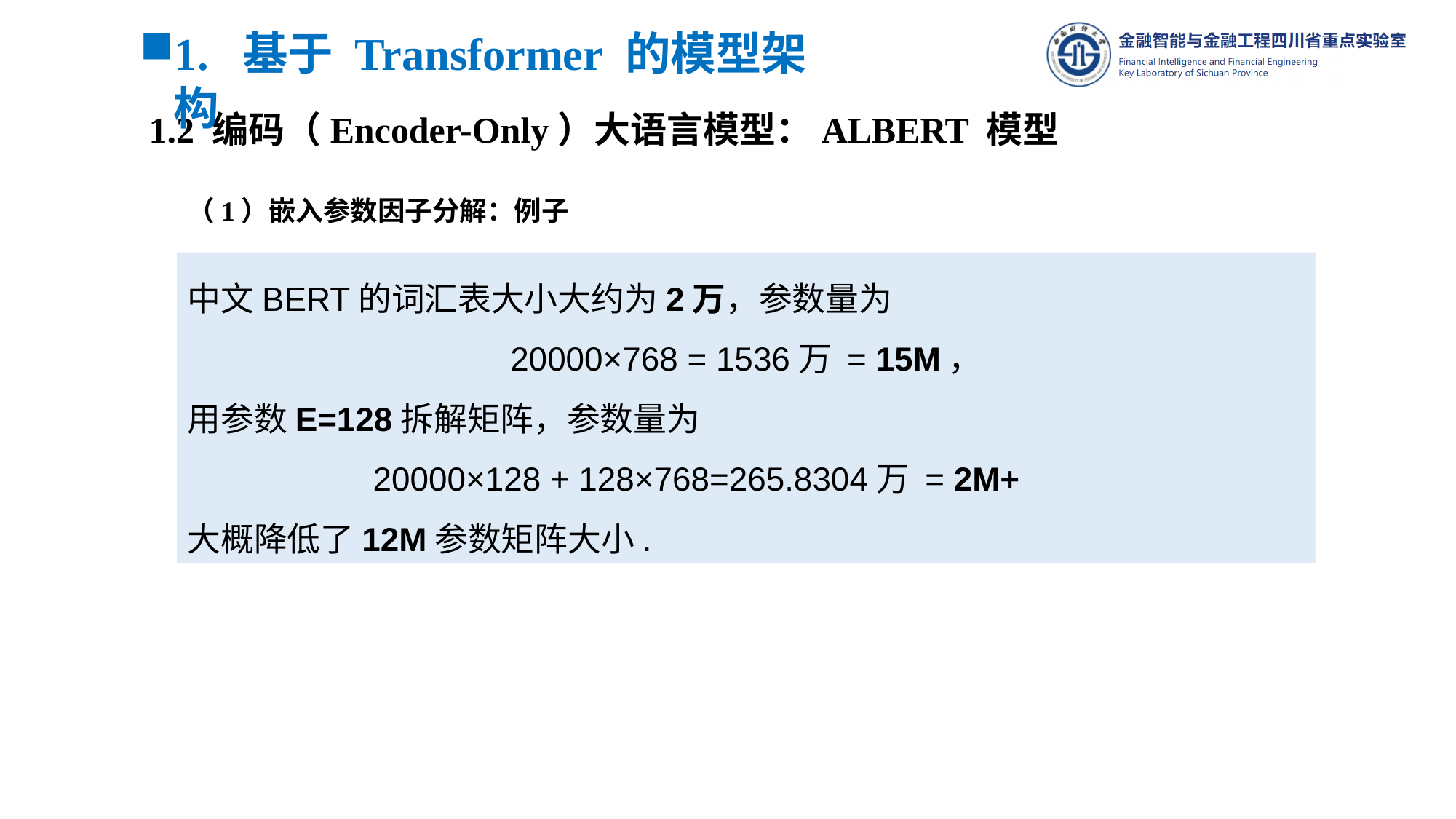

1.  基于 Transformer 的模型架构
1.2 编码（Encoder-Only）大语言模型：ALBERT 模型
（1）嵌入参数因子分解：例子
中文BERT的词汇表大小大约为2万，参数量为
20000×768 = 1536万 = 15M，
用参数E=128拆解矩阵，参数量为
                    20000×128 + 128×768=265.8304万 = 2M+
大概降低了12M参数矩阵大小.